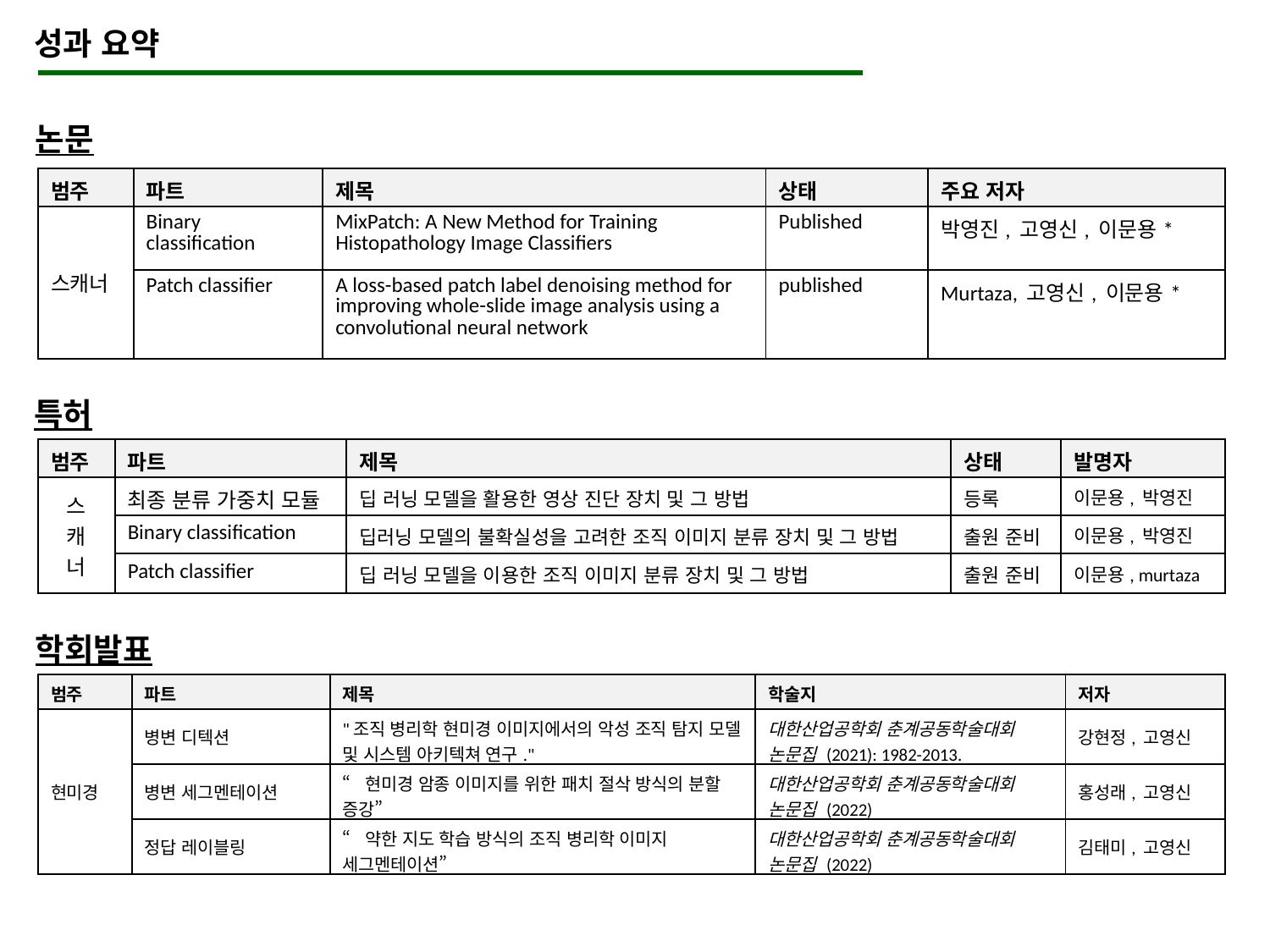

성과 요약
논문
| 범주 | 파트 | 제목 | 상태 | 주요 저자 |
| --- | --- | --- | --- | --- |
| 스캐너 | Binary classification | MixPatch: A New Method for Training Histopathology Image Classifiers | Published | 박영진, 고영신, 이문용\* |
|  | Patch classifier | A loss-based patch label denoising method for improving whole-slide image analysis using a convolutional neural network | published | Murtaza, 고영신, 이문용\* |
특허
| 범주 | 파트 | 제목 | 상태 | 발명자 |
| --- | --- | --- | --- | --- |
| 스 캐 너 | 최종 분류 가중치 모듈 | 딥 러닝 모델을 활용한 영상 진단 장치 및 그 방법 | 등록 | 이문용, 박영진 |
|  | Binary classification | 딥러닝 모델의 불확실성을 고려한 조직 이미지 분류 장치 및 그 방법 | 출원 준비 | 이문용, 박영진 |
|  | Patch classifier | 딥 러닝 모델을 이용한 조직 이미지 분류 장치 및 그 방법 | 출원 준비 | 이문용, murtaza |
학회발표
| 범주 | 파트 | 제목 | 학술지 | 저자 |
| --- | --- | --- | --- | --- |
| 현미경 | 병변 디텍션 | "조직 병리학 현미경 이미지에서의 악성 조직 탐지 모델 및 시스템 아키텍쳐 연구." | 대한산업공학회 춘계공동학술대회 논문집 (2021): 1982-2013. | 강현정, 고영신 |
|  | 병변 세그멘테이션 | “현미경 암종 이미지를 위한 패치 절삭 방식의 분할 증강” | 대한산업공학회 춘계공동학술대회 논문집 (2022) | 홍성래, 고영신 |
|  | 정답 레이블링 | “약한 지도 학습 방식의 조직 병리학 이미지 세그멘테이션” | 대한산업공학회 춘계공동학술대회 논문집 (2022) | 김태미, 고영신 |